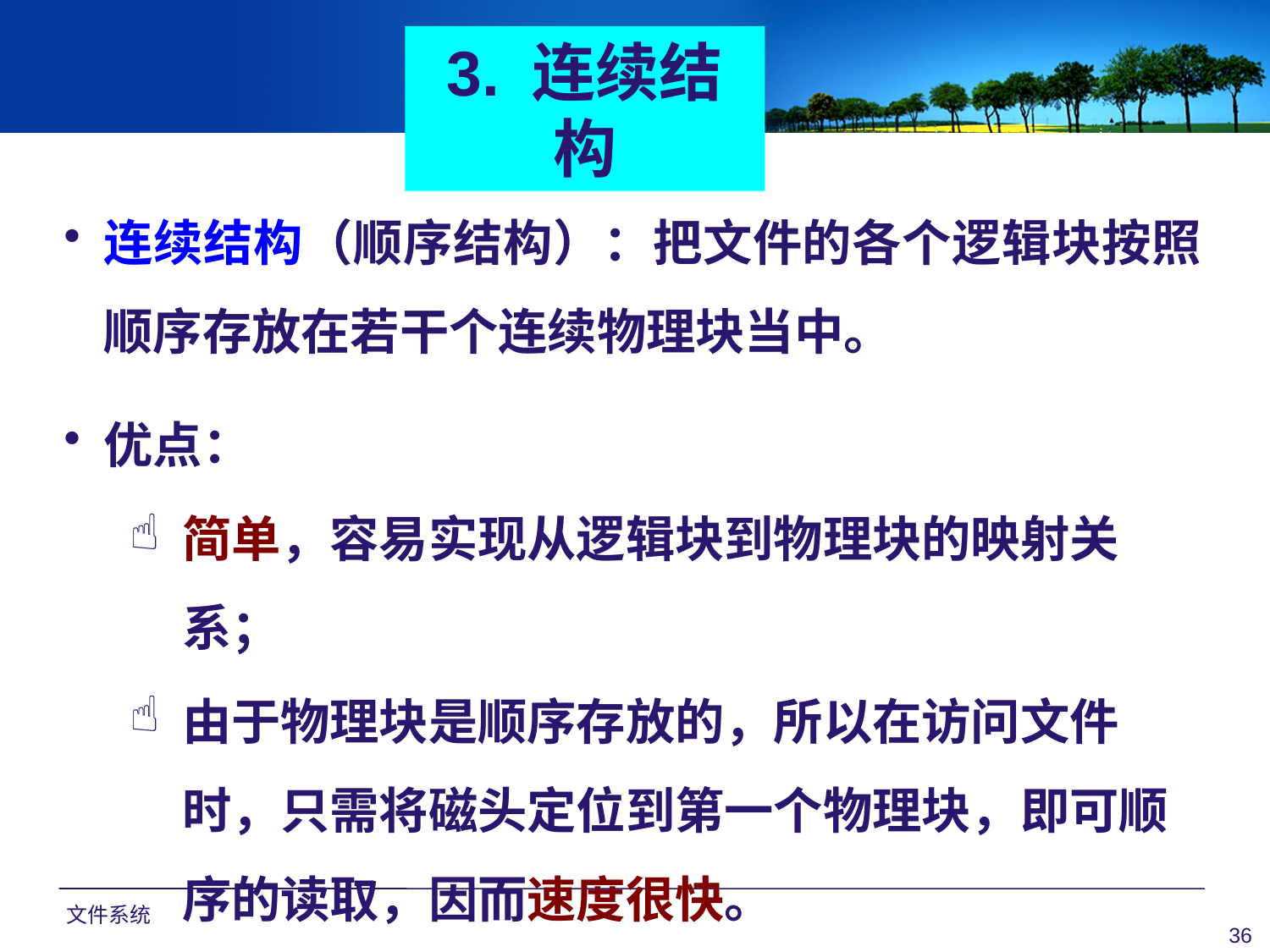

3. 连续结构
连续结构（顺序结构）：把文件的各个逻辑块按照顺序存放在若干个连续物理块当中。
优点：
简单，容易实现从逻辑块到物理块的映射关系；
由于物理块是顺序存放的，所以在访问文件时，只需将磁头定位到第一个物理块，即可顺序的读取，因而速度很快。
文件系统
36